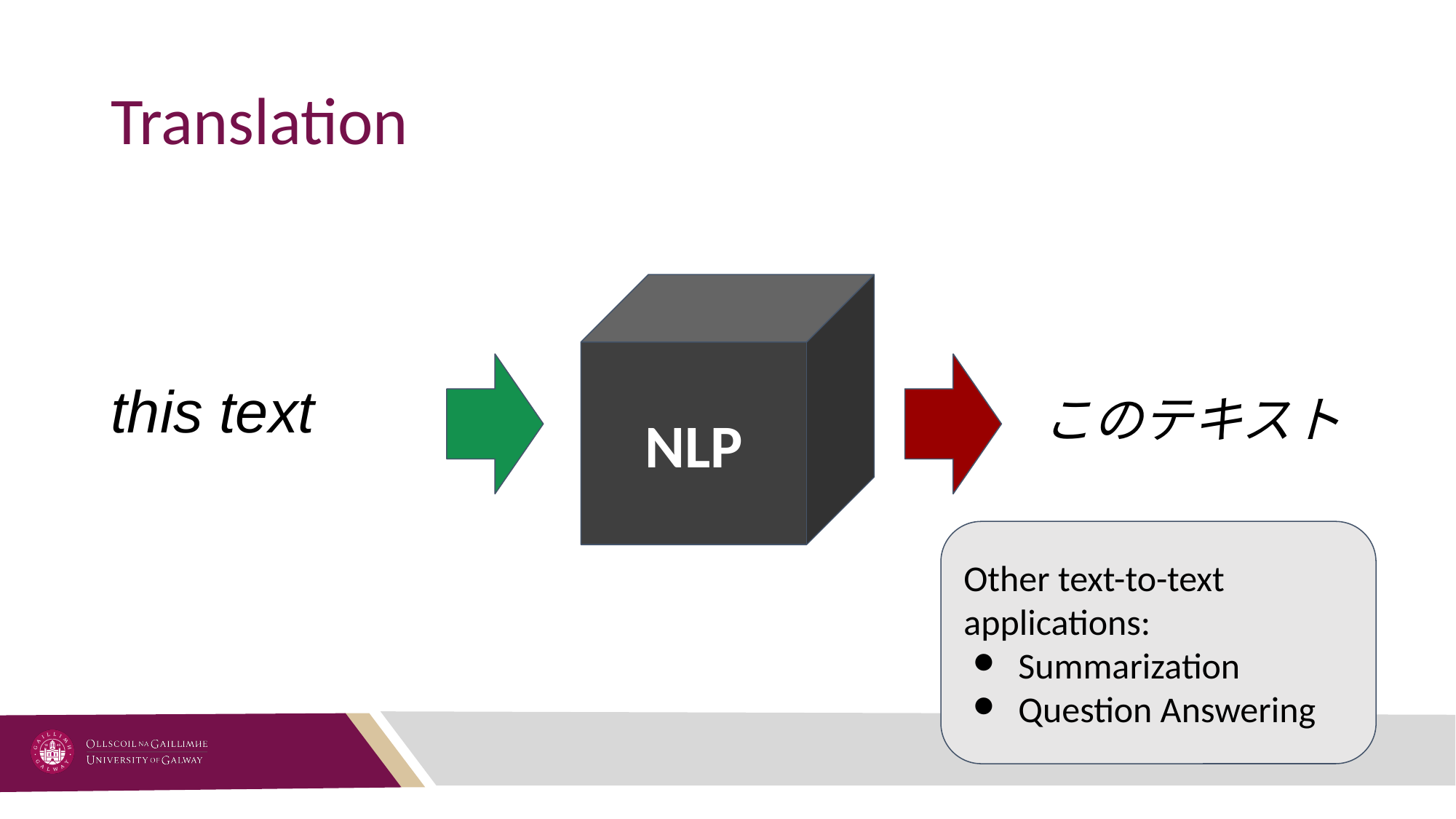

# Translation
NLP

this text
このテキスト
Other text-to-text applications:
Summarization
Question Answering